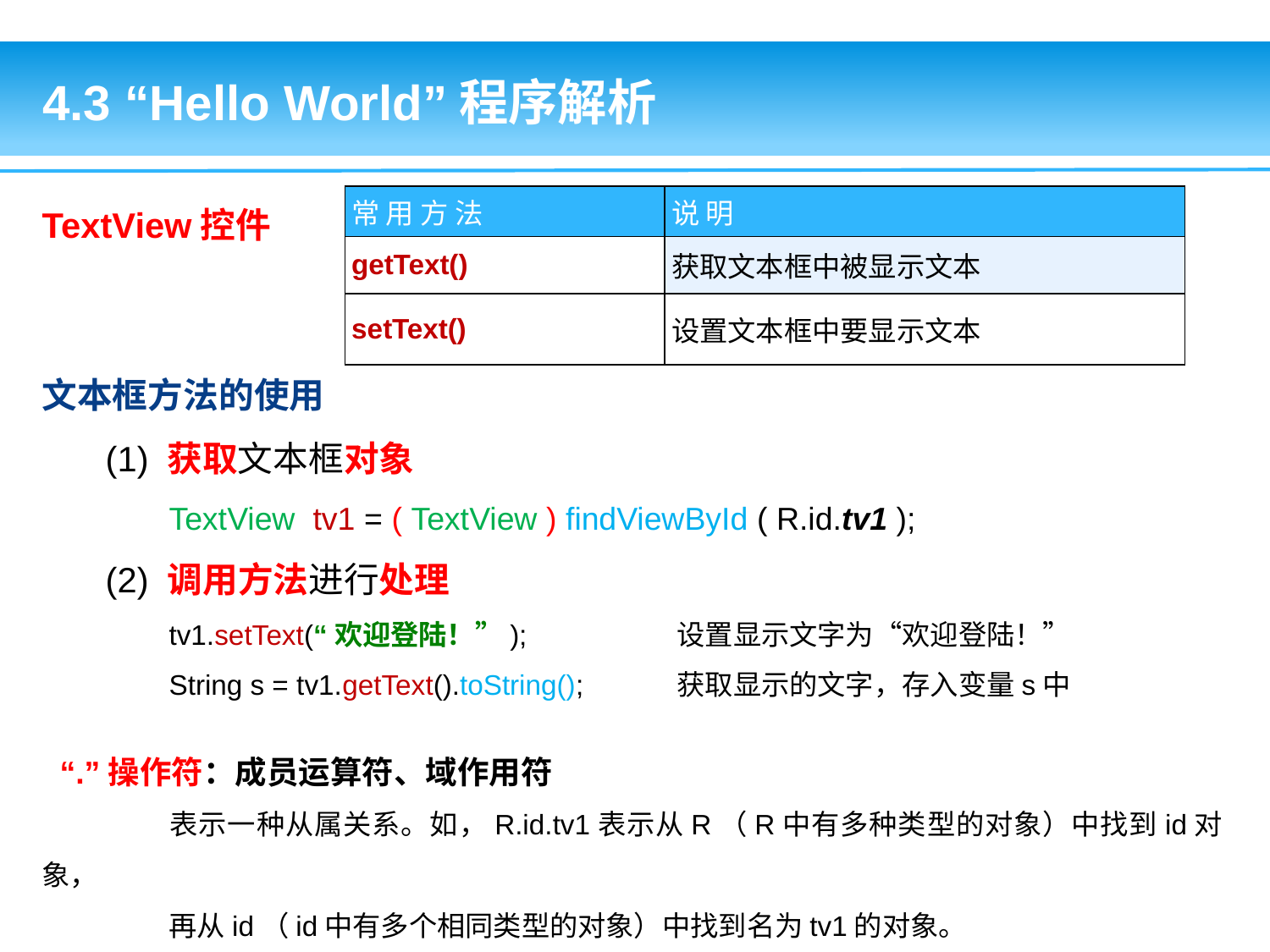

4.3 “Hello World”程序解析
TextView控件
| 常 用 方 法 | 说 明 |
| --- | --- |
| getText() | 获取文本框中被显示文本 |
| setText() | 设置文本框中要显示文本 |
文本框方法的使用
(1) 获取文本框对象
TextView  tv1 = ( TextView ) findViewById ( R.id.tv1 );
(2) 调用方法进行处理
tv1.setText(“欢迎登陆！”);   	设置显示文字为“欢迎登陆！”
String s = tv1.getText().toString();	获取显示的文字，存入变量s中

  “.”操作符：成员运算符、域作用符
	表示一种从属关系。如，R.id.tv1表示从R（R中有多种类型的对象）中找到id对象，
	再从id（id中有多个相同类型的对象）中找到名为tv1的对象。